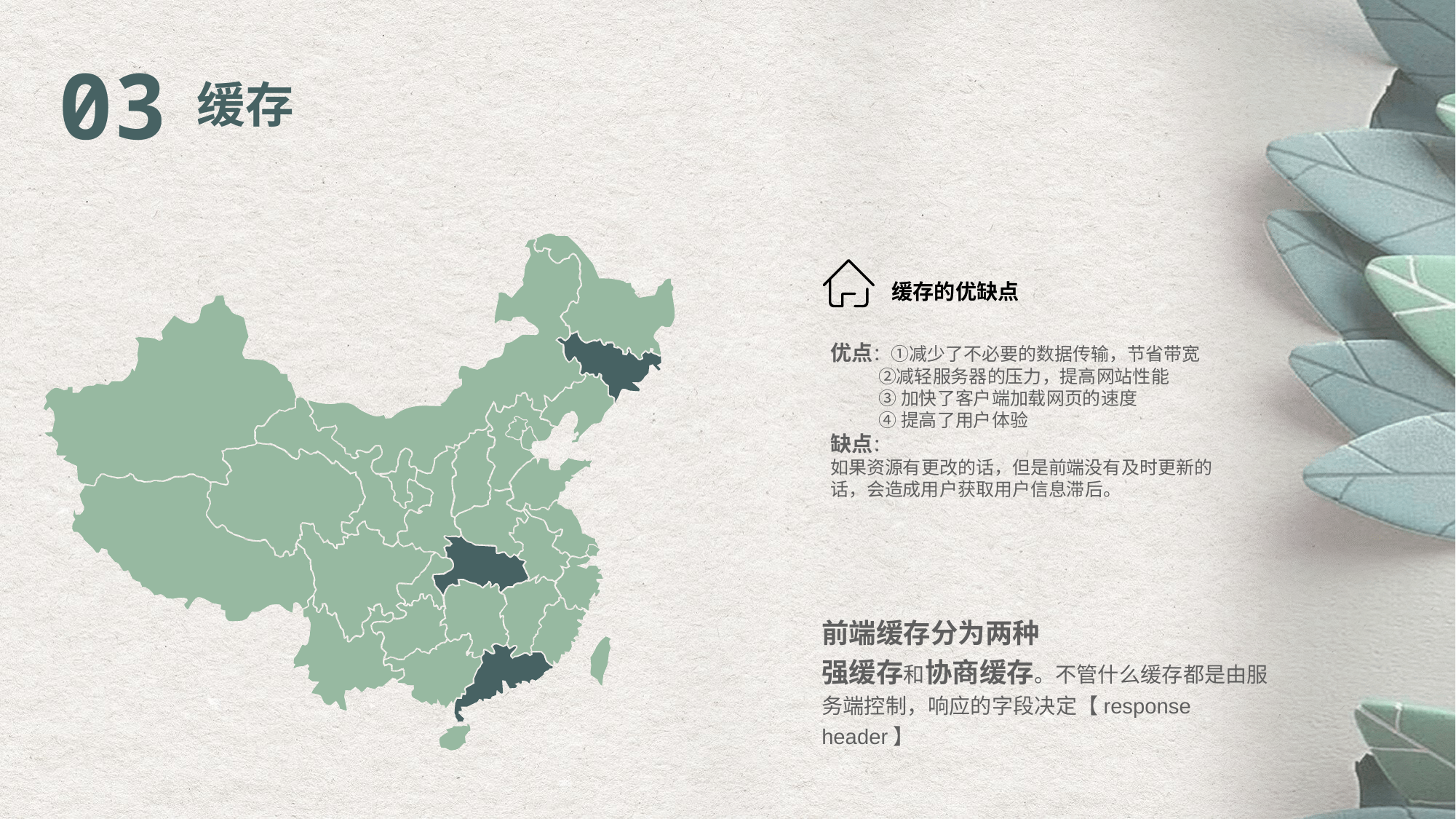

03
缓存

缓存的优缺点
优点：①减少了不必要的数据传输，节省带宽
            ②减轻服务器的压力，提高网站性能
            ③加快了客户端加载网页的速度
            ④提高了用户体验
缺点：
如果资源有更改的话，但是前端没有及时更新的话，会造成用户获取用户信息滞后。
前端缓存分为两种
强缓存和协商缓存。不管什么缓存都是由服务端控制，响应的字段决定【response header】